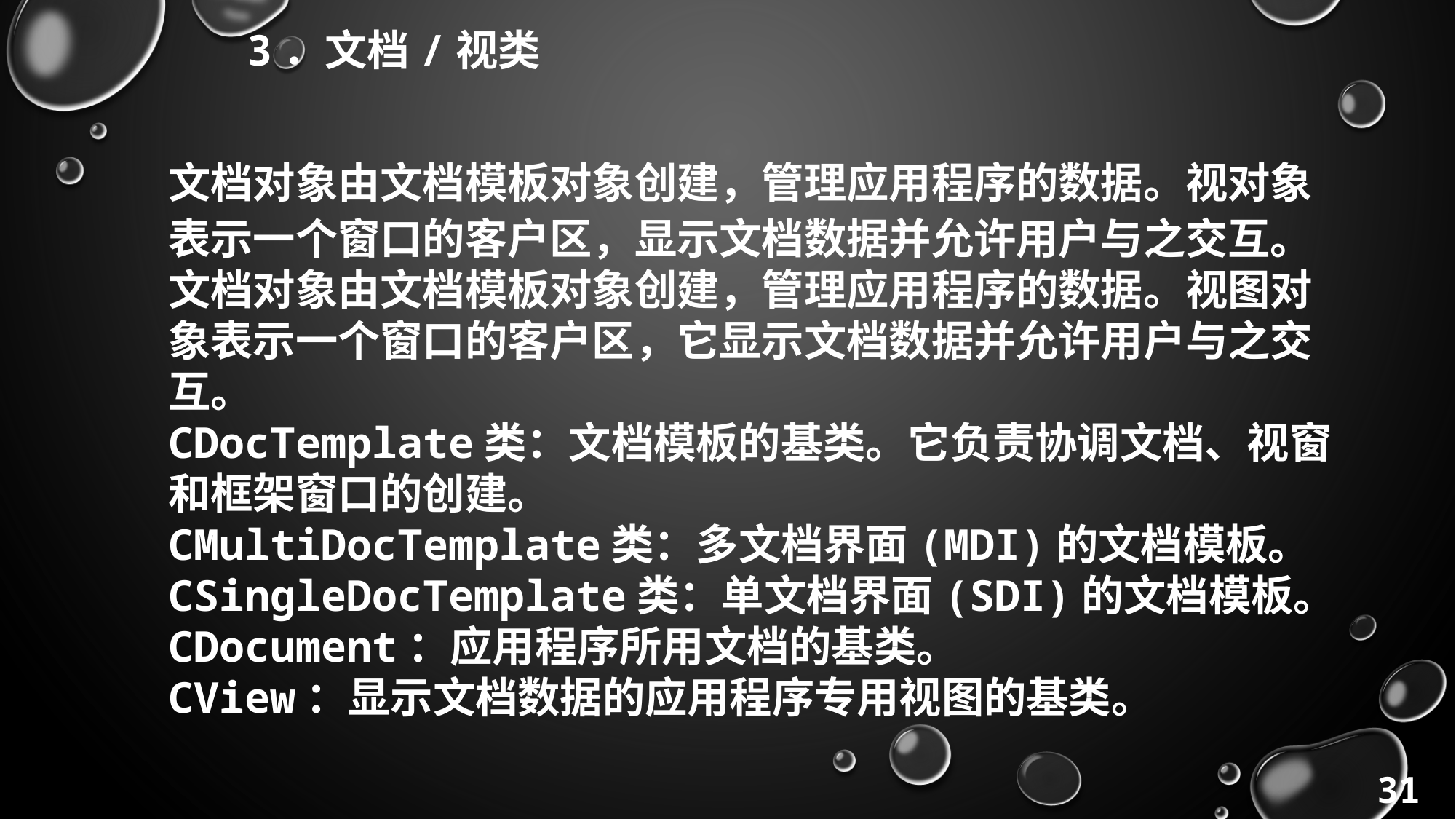

3．文档/视类
文档对象由文档模板对象创建，管理应用程序的数据。视对象表示一个窗口的客户区，显示文档数据并允许用户与之交互。
文档对象由文档模板对象创建，管理应用程序的数据。视图对象表示一个窗口的客户区，它显示文档数据并允许用户与之交互。
CDocTemplate类：文档模板的基类。它负责协调文档、视窗和框架窗口的创建。
CMultiDocTemplate类：多文档界面(MDI)的文档模板。
CSingleDocTemplate类：单文档界面(SDI)的文档模板。
CDocument：应用程序所用文档的基类。
CView：显示文档数据的应用程序专用视图的基类。
31